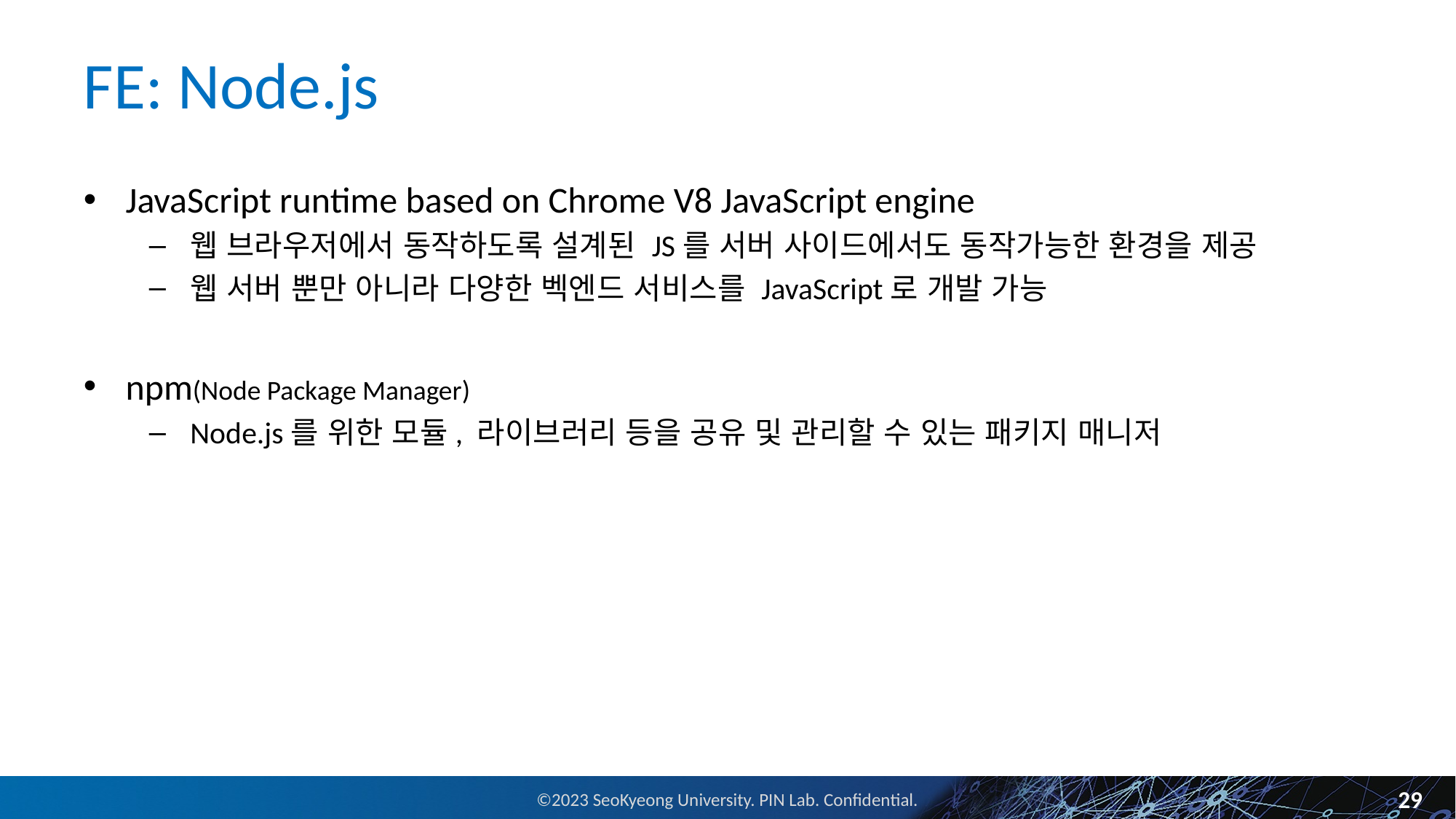

# FE: Node.js
JavaScript runtime based on Chrome V8 JavaScript engine
웹 브라우저에서 동작하도록 설계된 JS를 서버 사이드에서도 동작가능한 환경을 제공
웹 서버 뿐만 아니라 다양한 벡엔드 서비스를 JavaScript로 개발 가능

npm(Node Package Manager)
Node.js를 위한 모듈, 라이브러리 등을 공유 및 관리할 수 있는 패키지 매니저
29